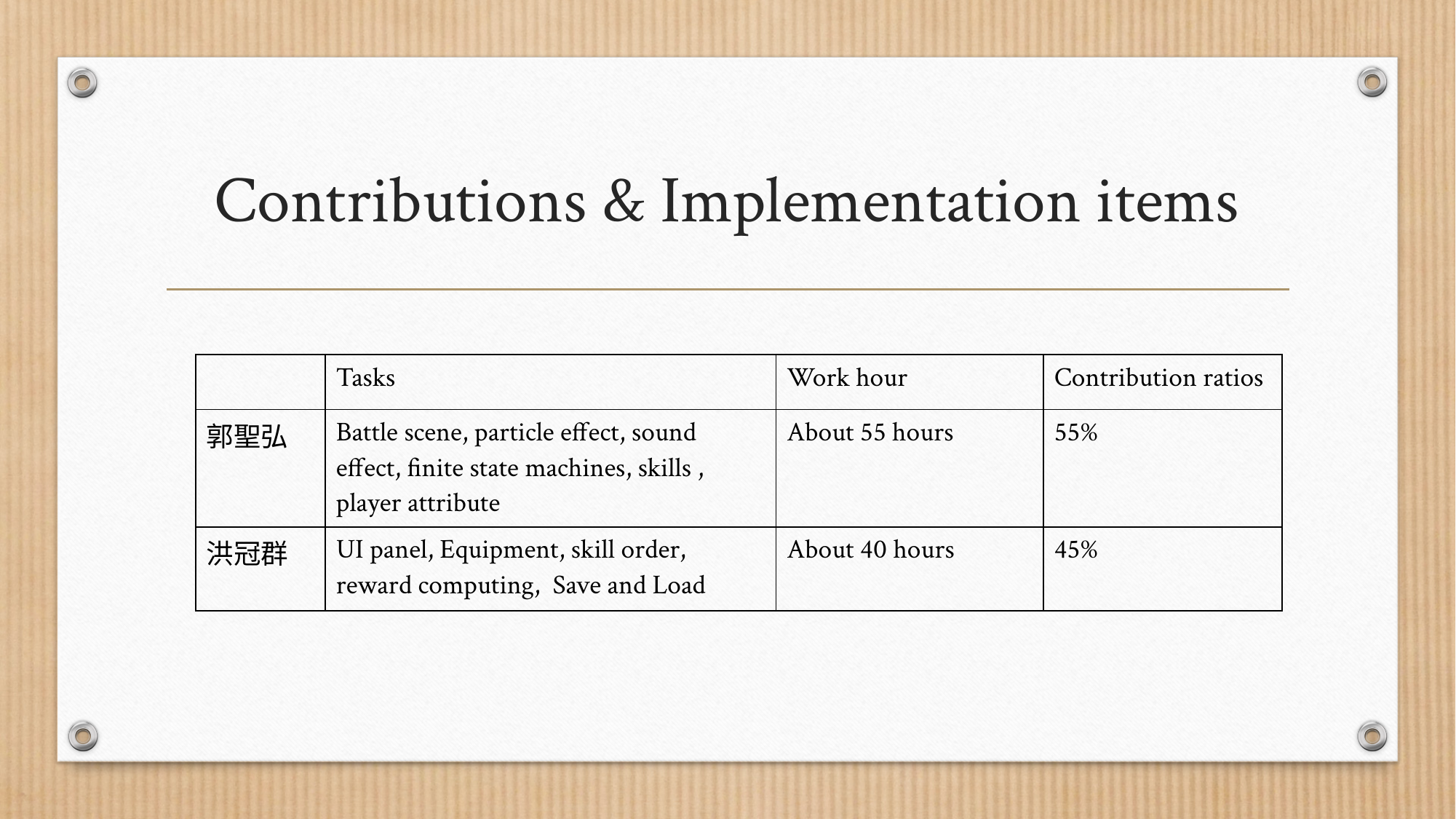

# Contributions & Implementation items
|  | Tasks | Work hour | Contribution ratios |
| --- | --- | --- | --- |
| 郭聖弘 | Battle scene, particle effect, sound effect, finite state machines, skills , player attribute | About 55 hours | 55% |
| 洪冠群 | UI panel, Equipment, skill order, reward computing, Save and Load | About 40 hours | 45% |